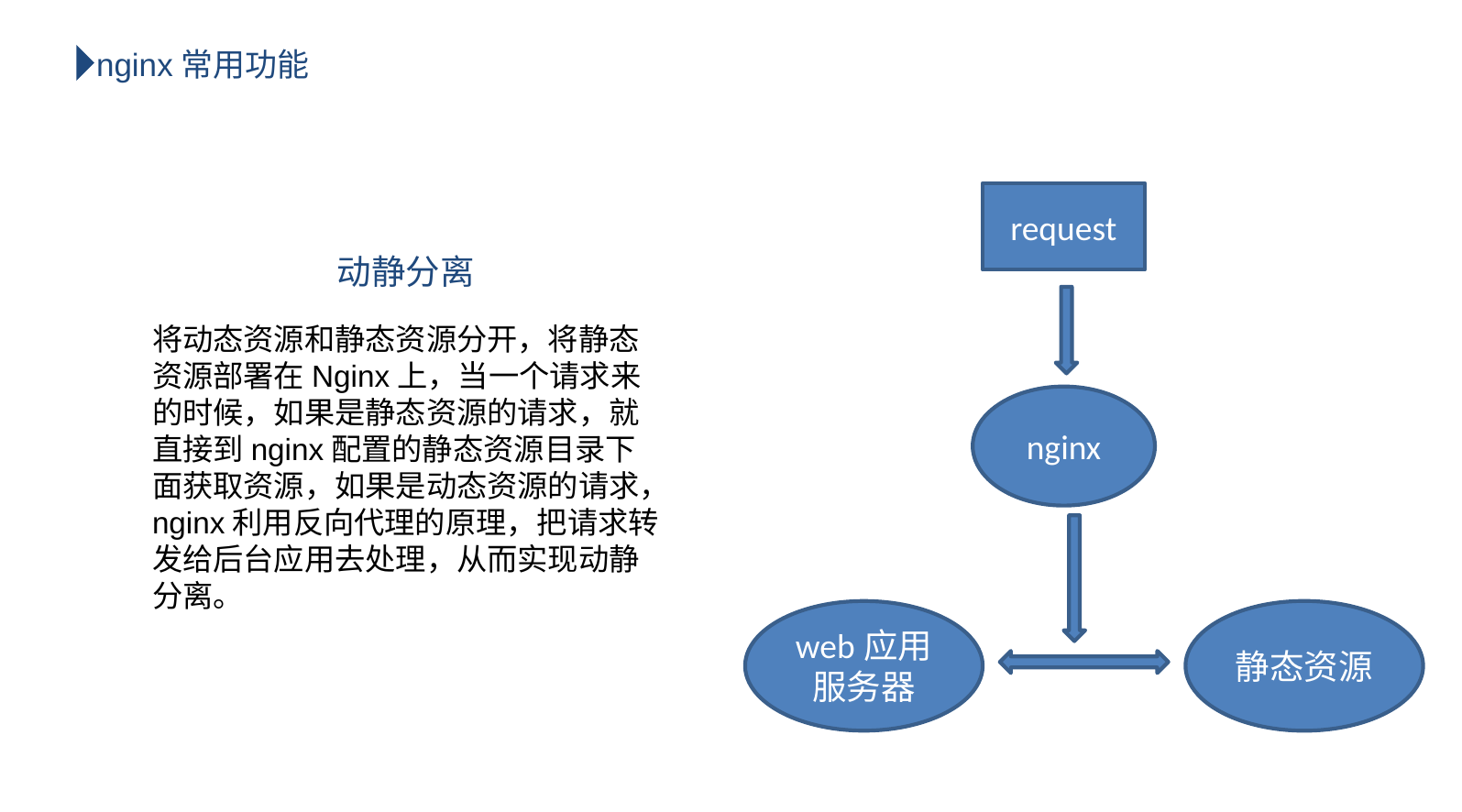

nginx常用功能

request
动静分离

将动态资源和静态资源分开，将静态资源部署在Nginx上，当一个请求来的时候，如果是静态资源的请求，就直接到nginx配置的静态资源目录下面获取资源，如果是动态资源的请求，nginx利用反向代理的原理，把请求转发给后台应用去处理，从而实现动静分离。

nginx

静态资源
web应用服务器